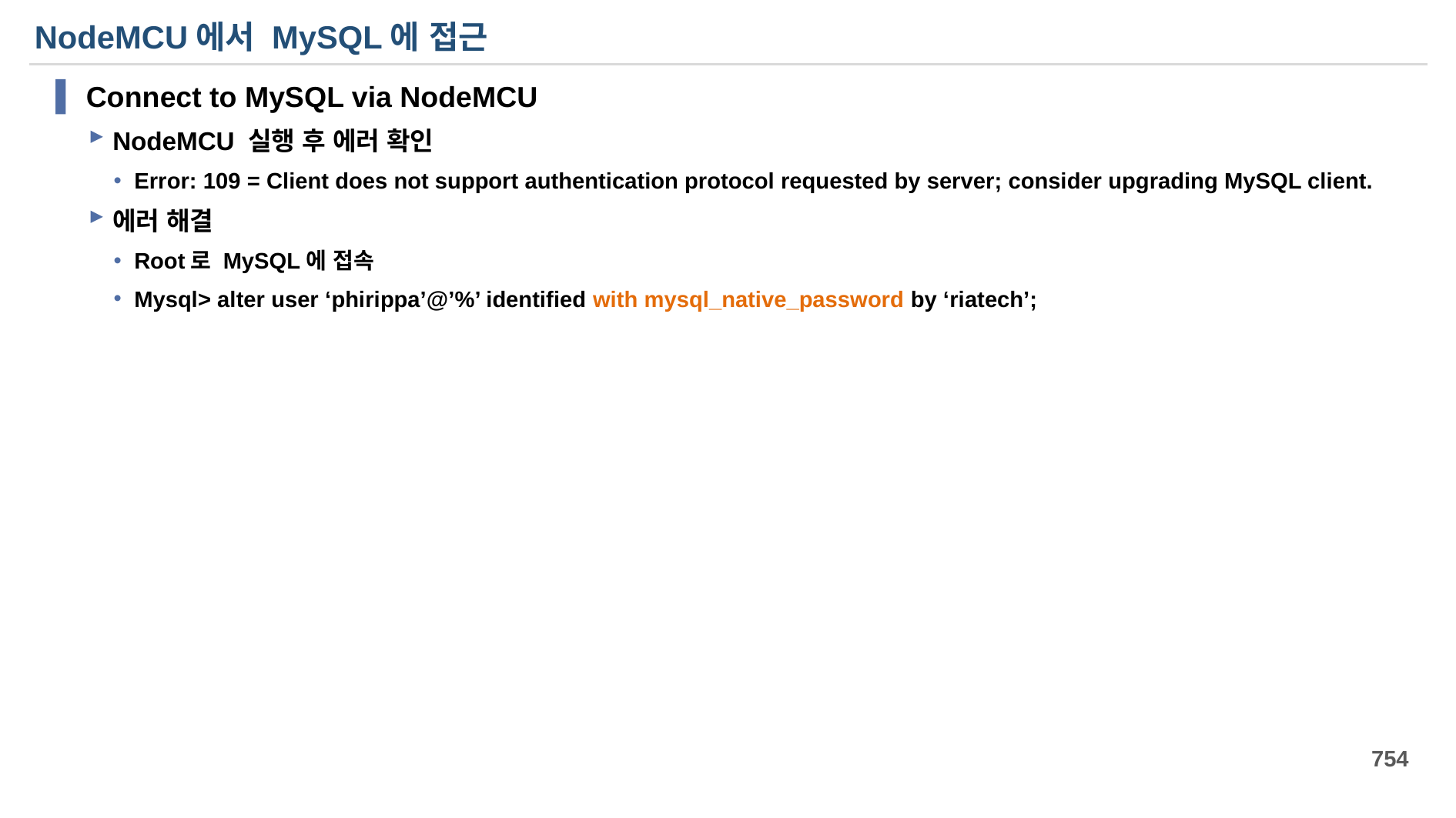

# NodeMCU에서 MySQL에 접근
Connect to MySQL via NodeMCU
NodeMCU 실행 후 에러 확인
Error: 109 = Client does not support authentication protocol requested by server; consider upgrading MySQL client.
에러 해결
Root로 MySQL에 접속
Mysql> alter user ‘phirippa’@’%’ identified with mysql_native_password by ‘riatech’;

754